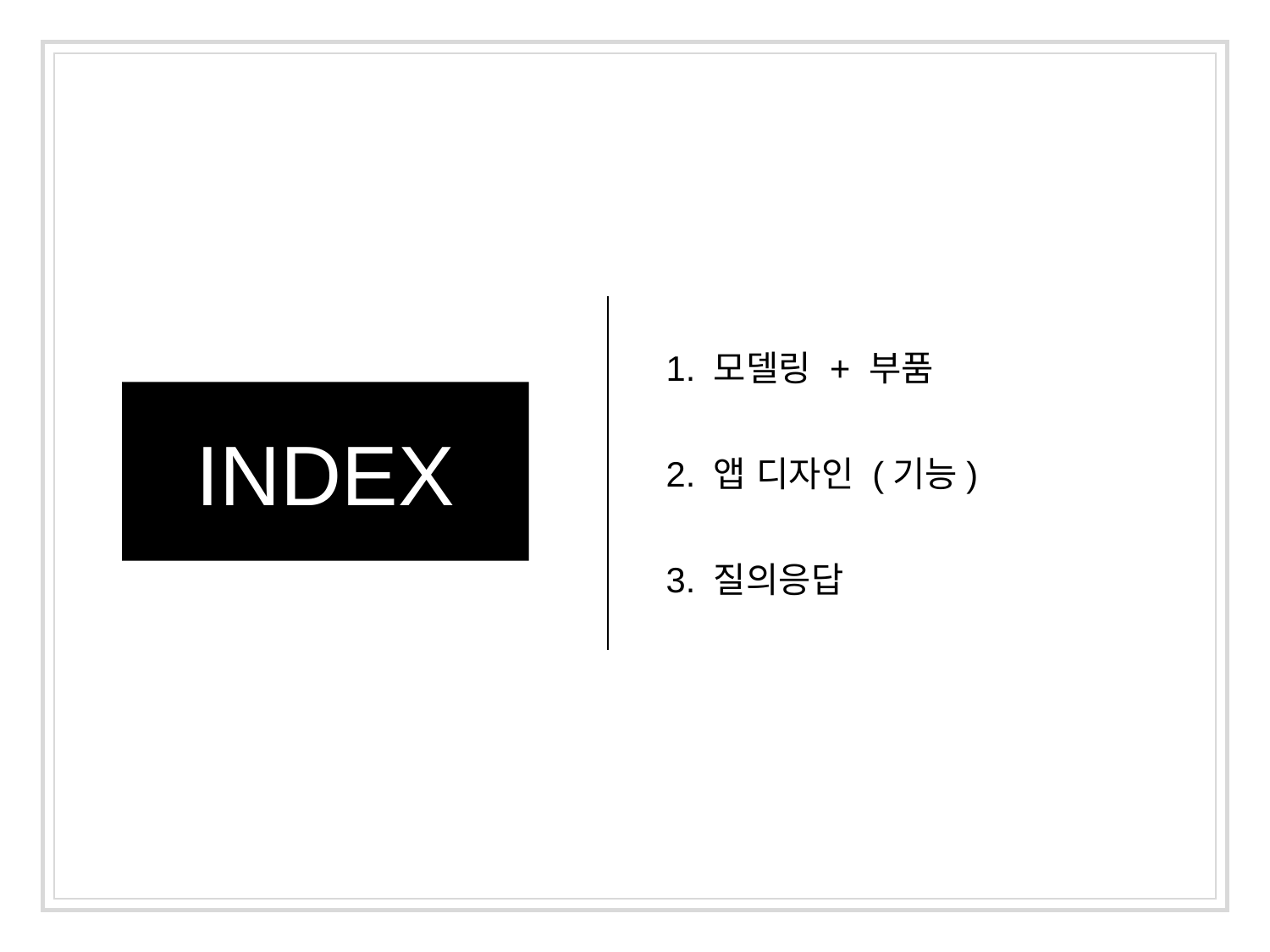

모델링 + 부품
앱 디자인 (기능)
질의응답
INDEX